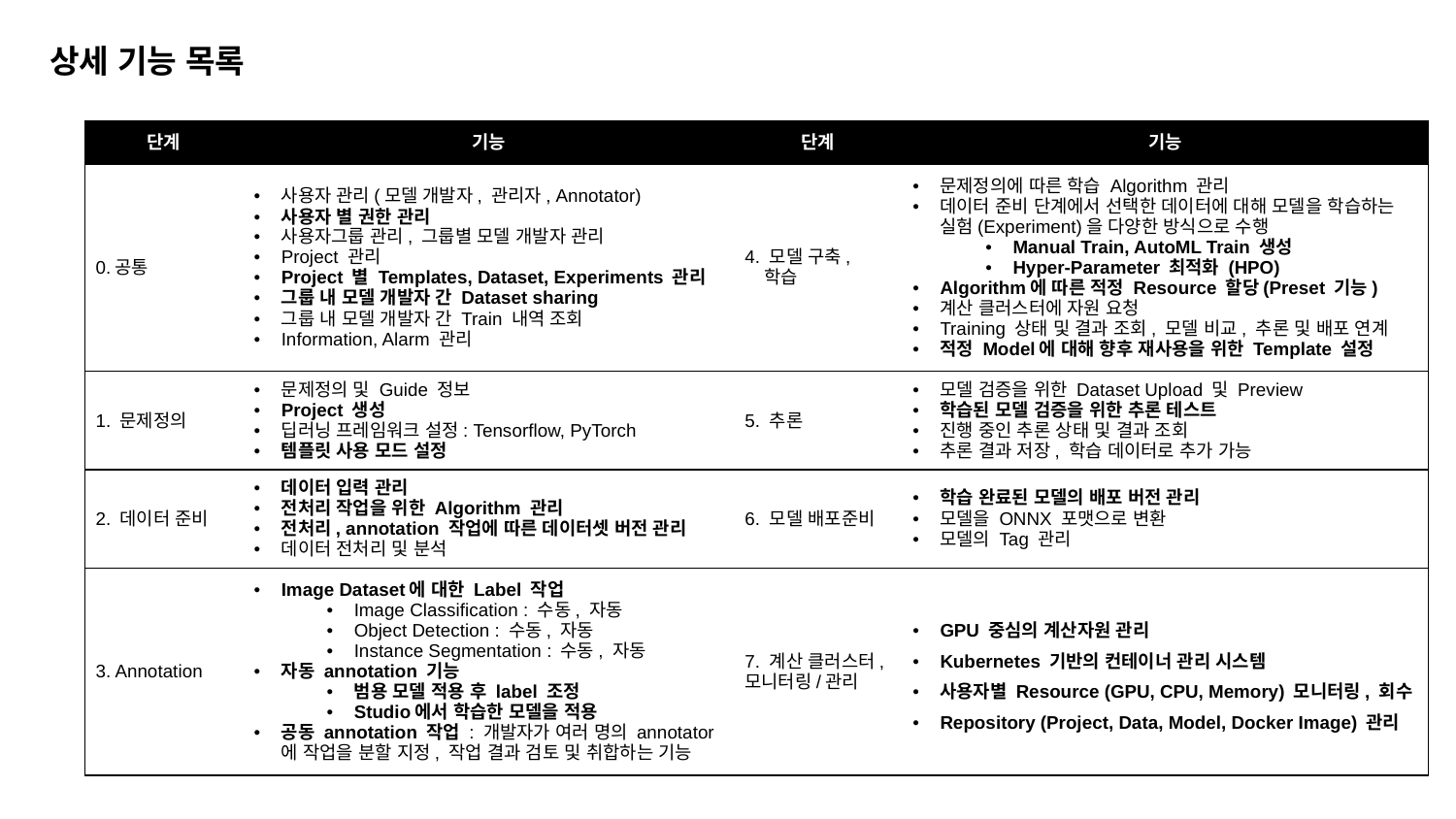

상세 기능 목록
| 단계 | 기능 | 단계 | 기능 |
| --- | --- | --- | --- |
| 0.공통 | 사용자 관리(모델 개발자, 관리자, Annotator) 사용자 별 권한 관리 사용자그룹 관리, 그룹별 모델 개발자 관리 Project 관리 Project 별 Templates, Dataset, Experiments 관리 그룹 내 모델 개발자 간 Dataset sharing 그룹 내 모델 개발자 간 Train 내역 조회 Information, Alarm 관리 | 4. 모델 구축, 학습 | 문제정의에 따른 학습 Algorithm 관리 데이터 준비 단계에서 선택한 데이터에 대해 모델을 학습하는 실험(Experiment)을 다양한 방식으로 수행 Manual Train, AutoML Train 생성 Hyper-Parameter 최적화 (HPO) Algorithm에 따른 적정 Resource 할당(Preset 기능) 계산 클러스터에 자원 요청 Training 상태 및 결과 조회, 모델 비교, 추론 및 배포 연계 적정 Model에 대해 향후 재사용을 위한 Template 설정 |
| 1. 문제정의 | 문제정의 및 Guide 정보 Project 생성 딥러닝 프레임워크 설정: Tensorflow, PyTorch 템플릿 사용 모드 설정 | 5. 추론 | 모델 검증을 위한 Dataset Upload 및 Preview 학습된 모델 검증을 위한 추론 테스트 진행 중인 추론 상태 및 결과 조회 추론 결과 저장, 학습 데이터로 추가 가능 |
| 2. 데이터 준비 | 데이터 입력 관리 전처리 작업을 위한 Algorithm 관리 전처리, annotation 작업에 따른 데이터셋 버전 관리 데이터 전처리 및 분석 | 6. 모델 배포준비 | 학습 완료된 모델의 배포 버전 관리 모델을 ONNX 포맷으로 변환 모델의 Tag 관리 |
| 3. Annotation | Image Dataset에 대한 Label 작업 Image Classification : 수동, 자동 Object Detection : 수동, 자동 Instance Segmentation : 수동, 자동 자동 annotation 기능 범용 모델 적용 후 label 조정 Studio에서 학습한 모델을 적용 공동 annotation 작업 : 개발자가 여러 명의 annotator에 작업을 분할 지정, 작업 결과 검토 및 취합하는 기능 | 7. 계산 클러스터,모니터링/관리 | GPU 중심의 계산자원 관리 Kubernetes 기반의 컨테이너 관리 시스템 사용자별 Resource (GPU, CPU, Memory) 모니터링, 회수 Repository (Project, Data, Model, Docker Image) 관리 |